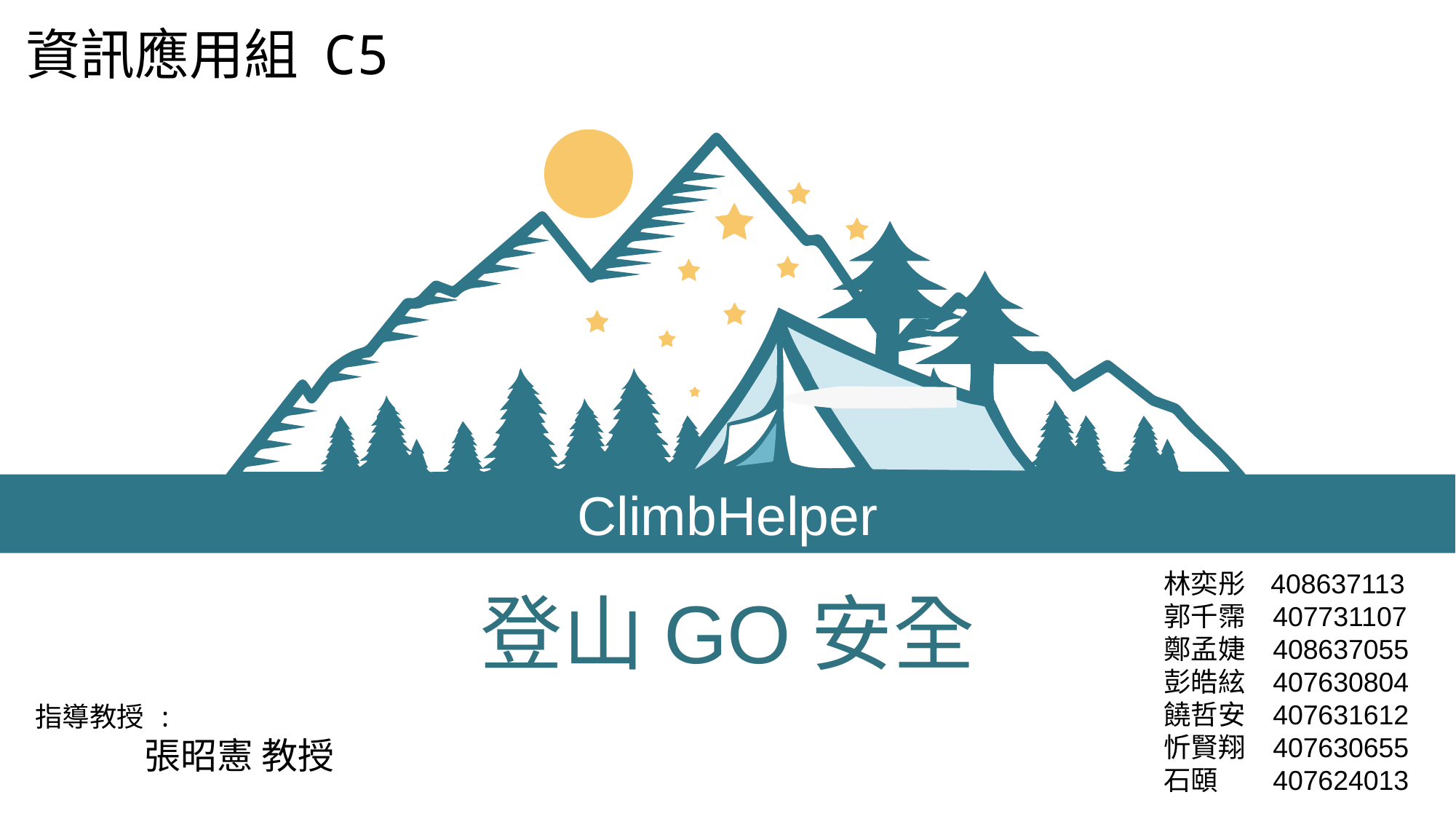

資訊應用組 C5

ClimbHelper

林奕彤   408637113
郭千霈	407731107
鄭孟婕	408637055
彭皓絃	407630804
饒哲安	407631612
忻賢翔	407630655
石頤	407624013
登山GO安全
指導教授 :
	張昭憲 教授